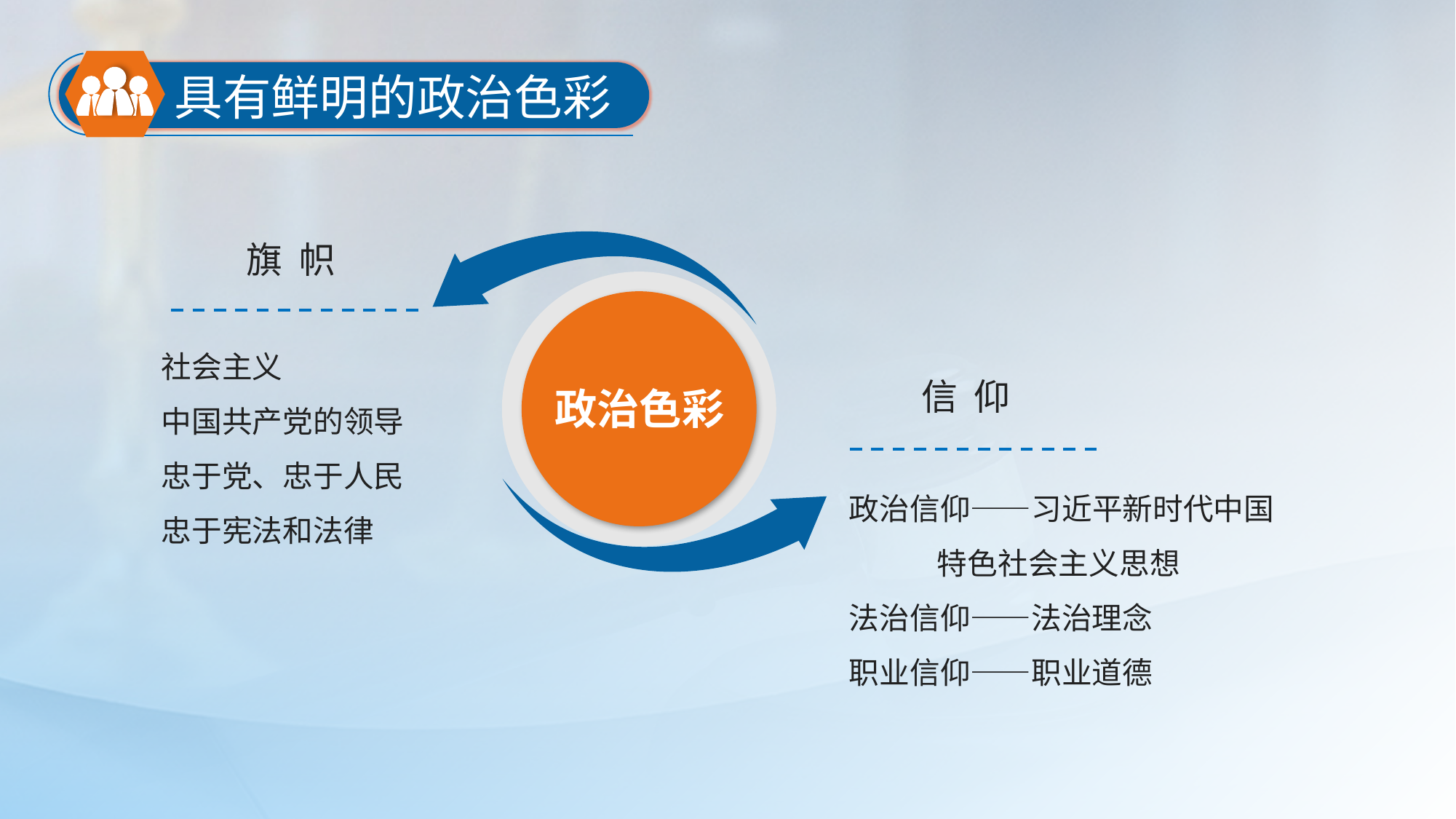

具有鲜明的政治色彩

旗  帜

政治色彩
社会主义
中国共产党的领导
忠于党、忠于人民
忠于宪法和法律
信  仰

政治信仰——习近平新时代中国
            特色社会主义思想
法治信仰——法治理念
职业信仰——职业道德